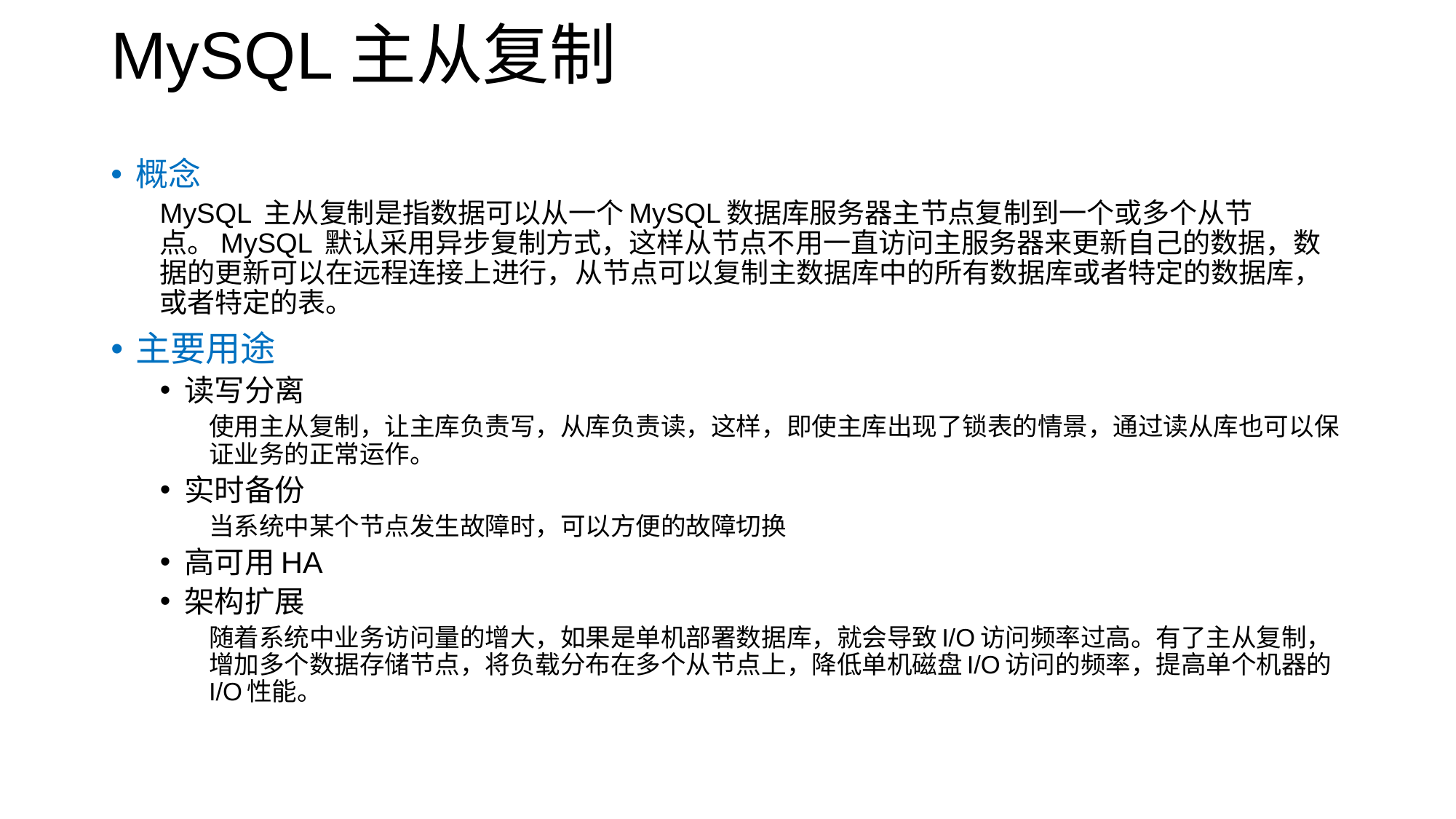

# MySQL主从复制
概念
MySQL 主从复制是指数据可以从一个MySQL数据库服务器主节点复制到一个或多个从节点。MySQL 默认采用异步复制方式，这样从节点不用一直访问主服务器来更新自己的数据，数据的更新可以在远程连接上进行，从节点可以复制主数据库中的所有数据库或者特定的数据库，或者特定的表。
主要用途
读写分离
使用主从复制，让主库负责写，从库负责读，这样，即使主库出现了锁表的情景，通过读从库也可以保证业务的正常运作。
实时备份
当系统中某个节点发生故障时，可以方便的故障切换
高可用HA
架构扩展
随着系统中业务访问量的增大，如果是单机部署数据库，就会导致I/O访问频率过高。有了主从复制，增加多个数据存储节点，将负载分布在多个从节点上，降低单机磁盘I/O访问的频率，提高单个机器的I/O性能。